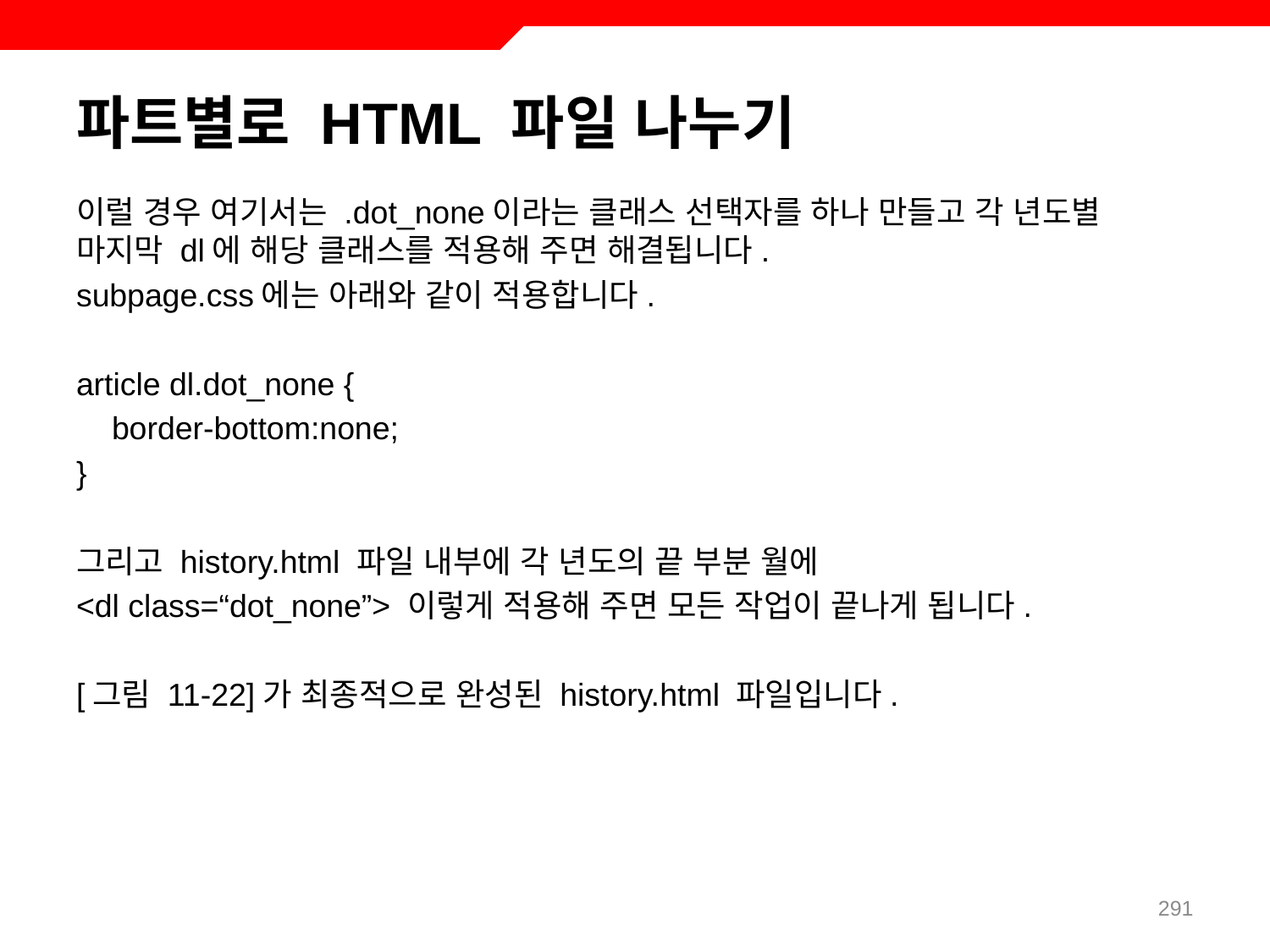

# 파트별로 HTML 파일 나누기
이럴 경우 여기서는 .dot_none이라는 클래스 선택자를 하나 만들고 각 년도별 마지막 dl에 해당 클래스를 적용해 주면 해결됩니다.
subpage.css에는 아래와 같이 적용합니다.

article dl.dot_none {
    border-bottom:none;
}

그리고 history.html 파일 내부에 각 년도의 끝 부분 월에
<dl class=“dot_none”> 이렇게 적용해 주면 모든 작업이 끝나게 됩니다.

[그림 11-22]가 최종적으로 완성된 history.html 파일입니다.
291